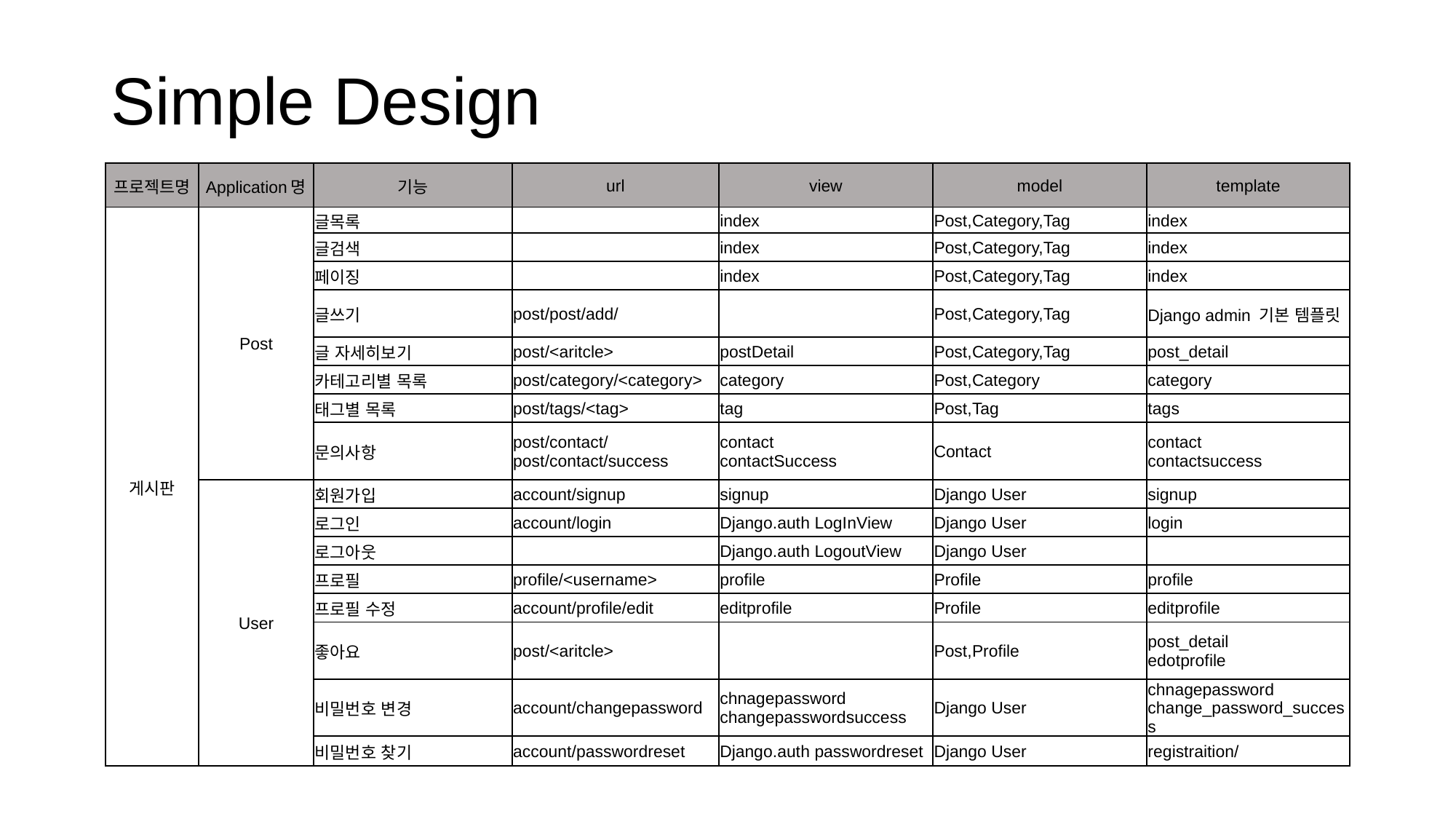

# Simple Design
| 프로젝트명 | Application명 | 기능 | url | view | model | template |
| --- | --- | --- | --- | --- | --- | --- |
| 게시판 | Post | 글목록 |  | index | Post,Category,Tag | index |
|  |  | 글검색 |  | index | Post,Category,Tag | index |
|  |  | 페이징 |  | index | Post,Category,Tag | index |
|  |  | 글쓰기 | post/post/add/ |  | Post,Category,Tag | Django admin 기본 템플릿 |
|  |  | 글 자세히보기 | post/<aritcle> | postDetail | Post,Category,Tag | post\_detail |
|  |  | 카테고리별 목록 | post/category/<category> | category | Post,Category | category |
|  |  | 태그별 목록 | post/tags/<tag> | tag | Post,Tag | tags |
|  |  | 문의사항 | post/contact/ post/contact/success | contact contactSuccess | Contact | contact contactsuccess |
|  | User | 회원가입 | account/signup | signup | Django User | signup |
|  |  | 로그인 | account/login | Django.auth LogInView | Django User | login |
|  |  | 로그아웃 |  | Django.auth LogoutView | Django User |  |
|  |  | 프로필 | profile/<username> | profile | Profile | profile |
|  |  | 프로필 수정 | account/profile/edit | editprofile | Profile | editprofile |
|  |  | 좋아요 | post/<aritcle> |  | Post,Profile | post\_detail edotprofile |
|  |  | 비밀번호 변경 | account/changepassword | chnagepassword changepasswordsuccess | Django User | chnagepassword change\_password\_success |
|  |  | 비밀번호 찾기 | account/passwordreset | Django.auth passwordreset | Django User | registraition/ |